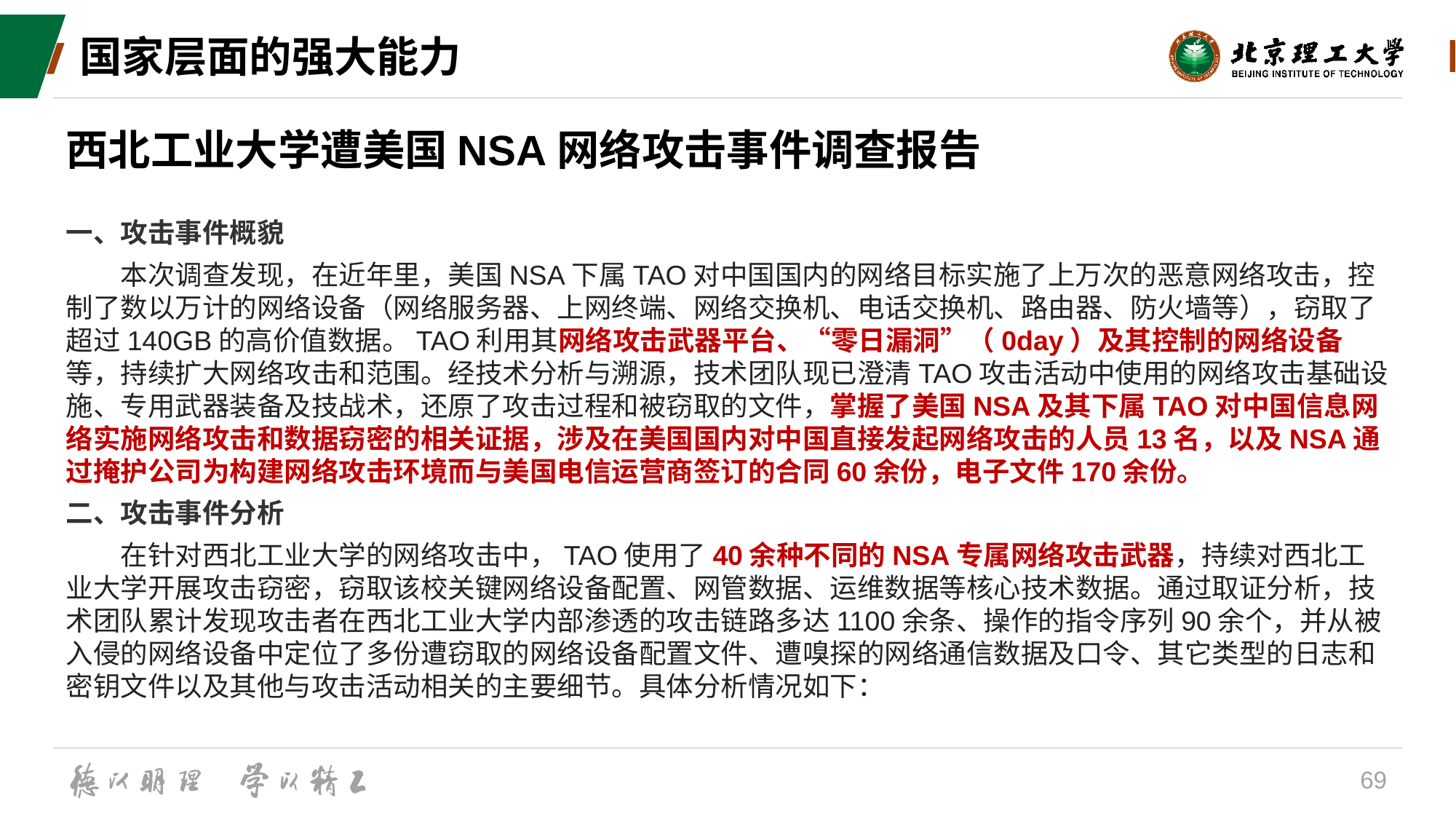

# 国家层面的强大能力
西北工业大学遭美国NSA网络攻击事件调查报告
一、攻击事件概貌
　　本次调查发现，在近年里，美国NSA下属TAO对中国国内的网络目标实施了上万次的恶意网络攻击，控制了数以万计的网络设备（网络服务器、上网终端、网络交换机、电话交换机、路由器、防火墙等），窃取了超过140GB的高价值数据。TAO利用其网络攻击武器平台、“零日漏洞”（0day）及其控制的网络设备等，持续扩大网络攻击和范围。经技术分析与溯源，技术团队现已澄清TAO攻击活动中使用的网络攻击基础设施、专用武器装备及技战术，还原了攻击过程和被窃取的文件，掌握了美国NSA及其下属TAO对中国信息网络实施网络攻击和数据窃密的相关证据，涉及在美国国内对中国直接发起网络攻击的人员13名，以及NSA通过掩护公司为构建网络攻击环境而与美国电信运营商签订的合同60余份，电子文件170余份。
二、攻击事件分析
　　在针对西北工业大学的网络攻击中，TAO使用了40余种不同的NSA专属网络攻击武器，持续对西北工业大学开展攻击窃密，窃取该校关键网络设备配置、网管数据、运维数据等核心技术数据。通过取证分析，技术团队累计发现攻击者在西北工业大学内部渗透的攻击链路多达1100余条、操作的指令序列90余个，并从被入侵的网络设备中定位了多份遭窃取的网络设备配置文件、遭嗅探的网络通信数据及口令、其它类型的日志和密钥文件以及其他与攻击活动相关的主要细节。具体分析情况如下：